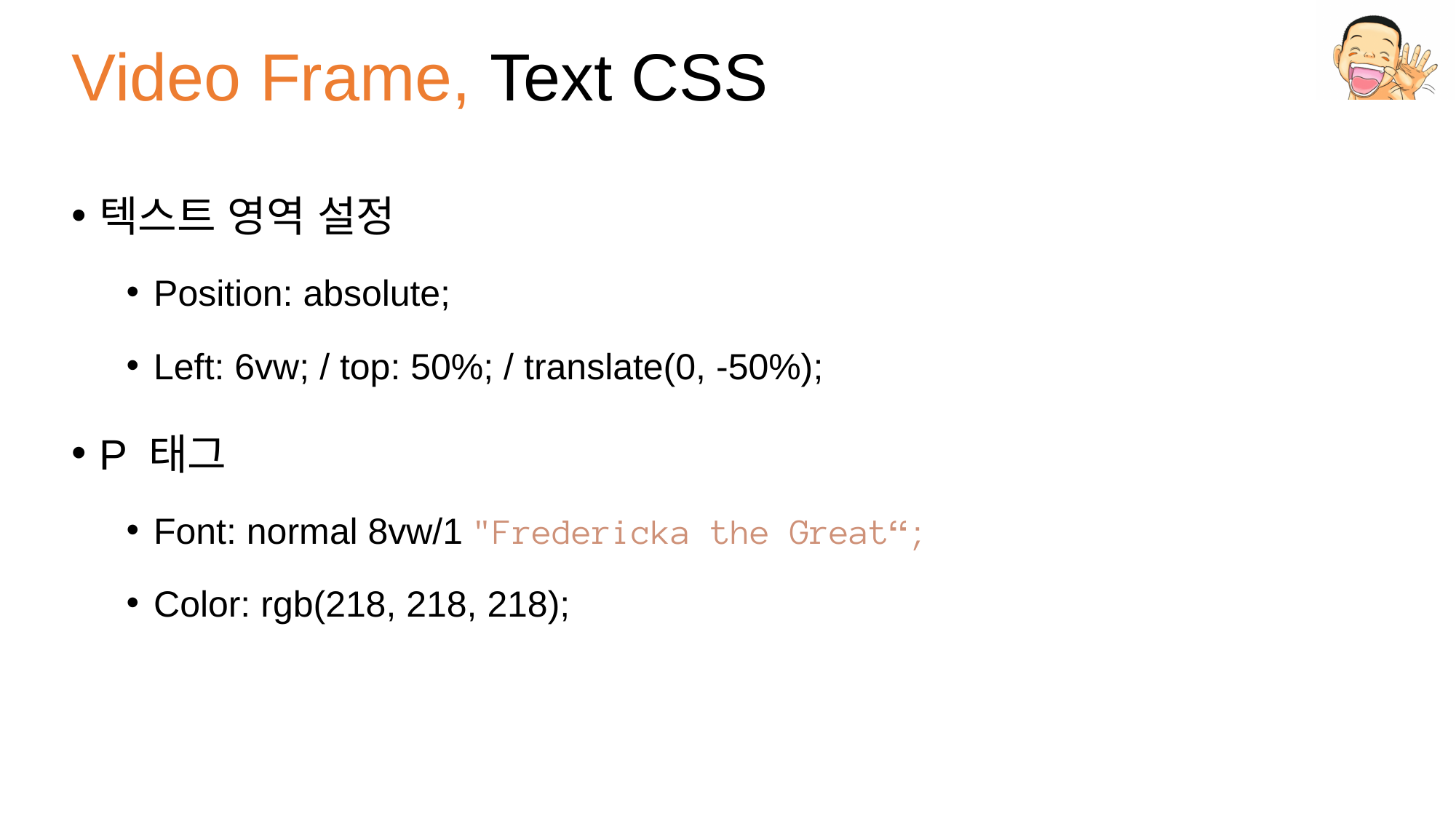

# Video Frame, Text CSS
텍스트 영역 설정
Position: absolute;
Left: 6vw; / top: 50%; / translate(0, -50%);
P 태그
Font: normal 8vw/1 "Fredericka the Great“;
Color: rgb(218, 218, 218);